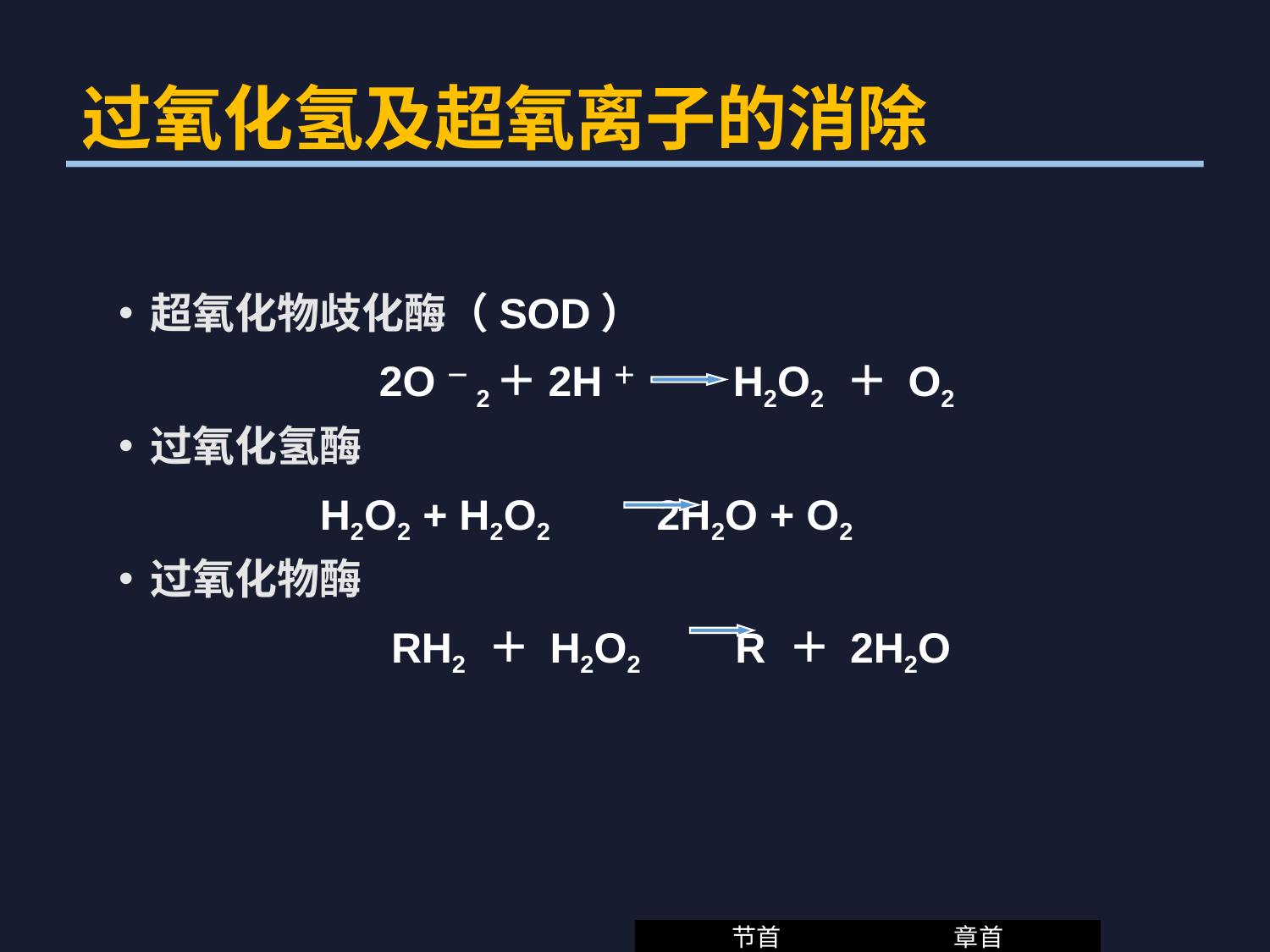

过氧化氢及超氧离子的消除
超氧化物歧化酶（SOD）
                      2O－2＋2H＋         H2O2 ＋ O2
过氧化氢酶
                 H2O2 + H2O2         2H2O + O2
过氧化物酶
                       RH2 ＋ H2O2        R ＋ 2H2O

节首
章首